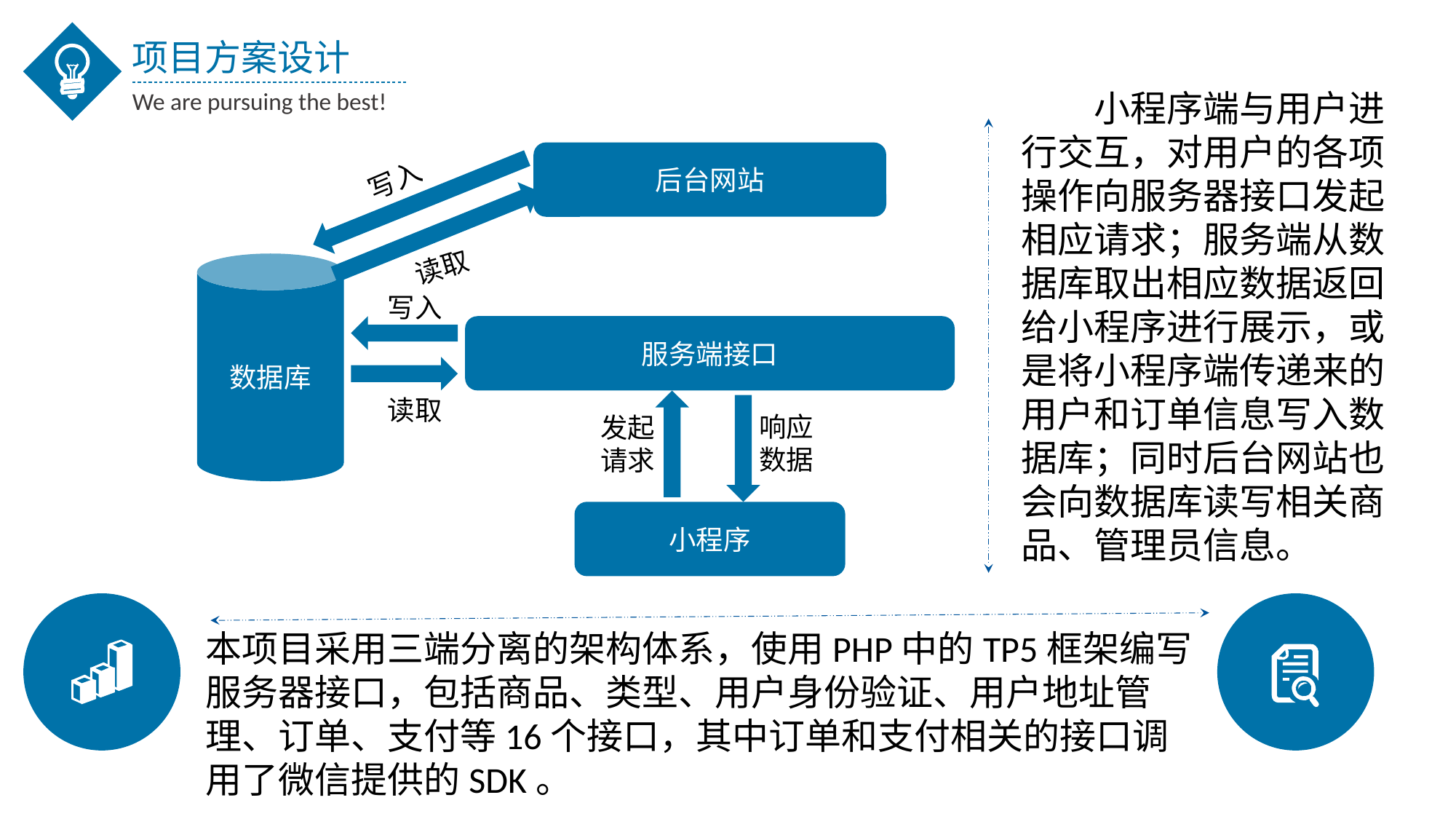

项目方案设计

We are pursuing the best!
小程序端与用户进行交互，对用户的各项操作向服务器接口发起相应请求；服务端从数据库取出相应数据返回给小程序进行展示，或是将小程序端传递来的用户和订单信息写入数据库；同时后台网站也会向数据库读写相关商品、管理员信息。

后台网站
写入
读取
数据库

写入
服务端接口

读取

响应数据
发起请求
小程序

本项目采用三端分离的架构体系，使用PHP中的TP5框架编写服务器接口，包括商品、类型、用户身份验证、用户地址管理、订单、支付等16个接口，其中订单和支付相关的接口调用了微信提供的SDK。